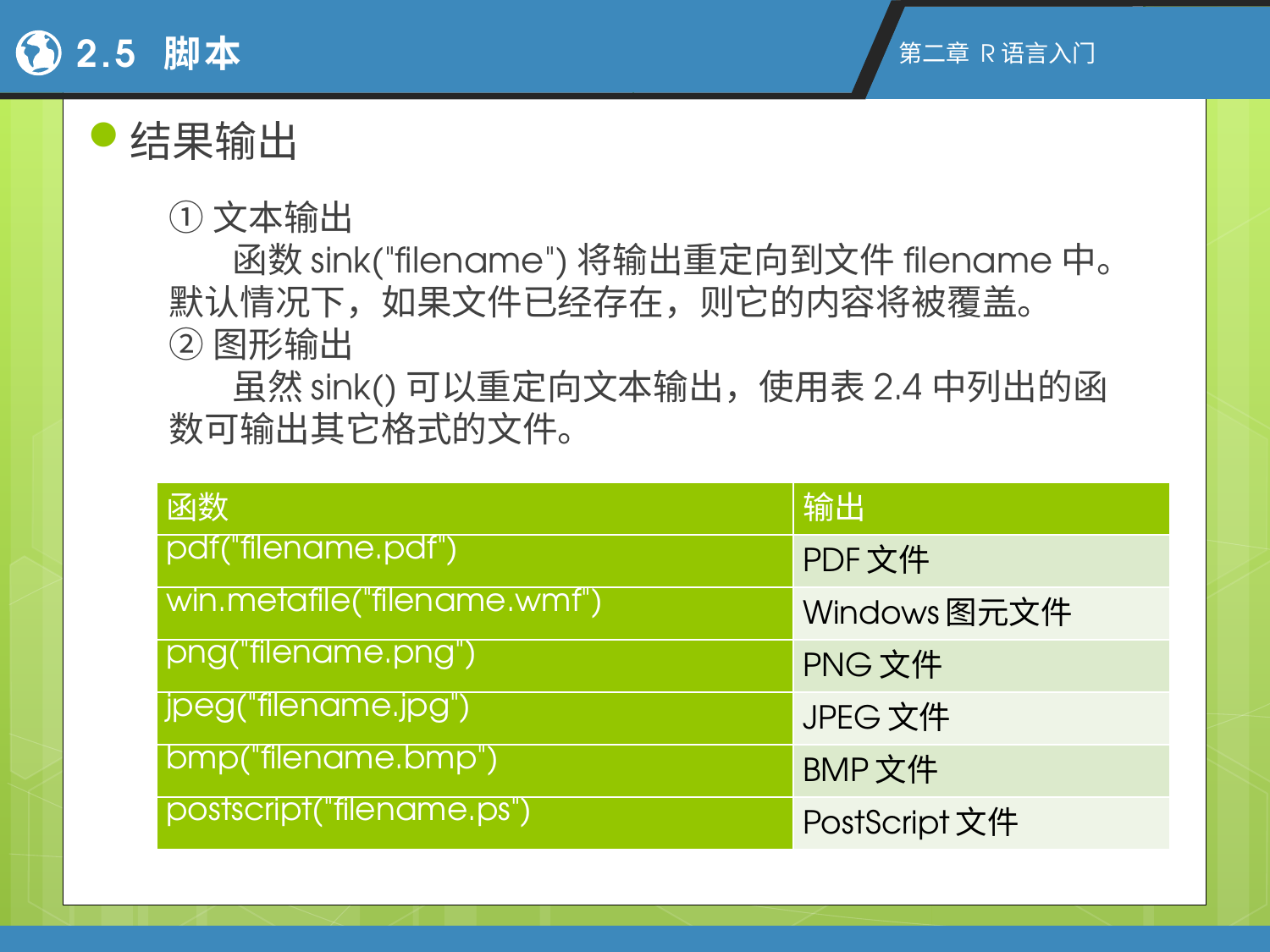

2.5 脚本

第二章 R语言入门
结果输出
①文本输出
       函数sink("filename")将输出重定向到文件filename中。默认情况下，如果文件已经存在，则它的内容将被覆盖。
②图形输出
       虽然sink()可以重定向文本输出，使用表2.4中列出的函数可输出其它格式的文件。

| 函数 | 输出 |
| --- | --- |
| pdf("filename.pdf") | PDF文件 |
| win.metafile("filename.wmf") | Windows图元文件 |
| png("filename.png") | PNG文件 |
| jpeg("filename.jpg") | JPEG文件 |
| bmp("filename.bmp") | BMP文件 |
| postscript("filename.ps") | PostScript文件 |